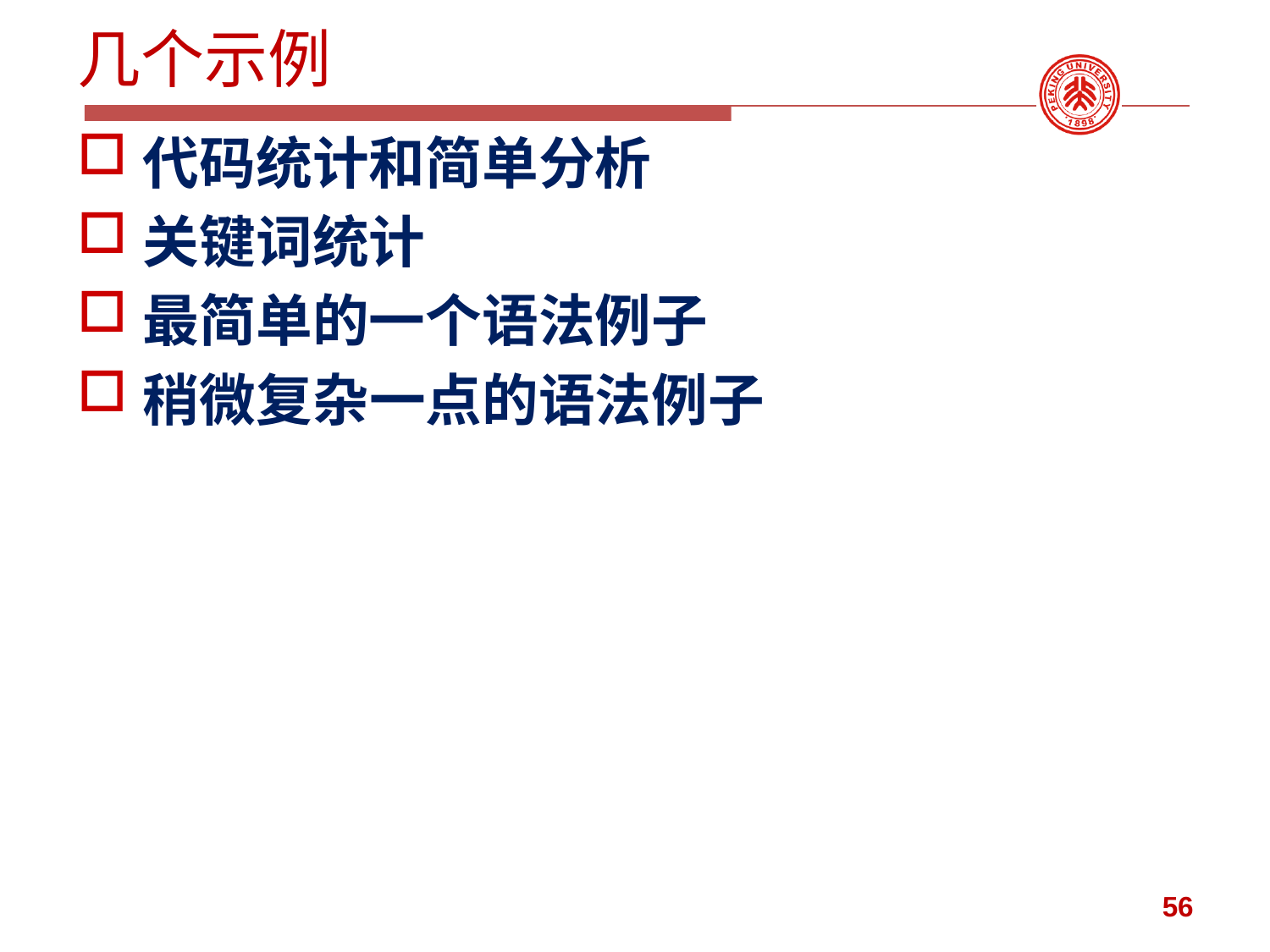

# 几个示例
代码统计和简单分析
关键词统计
最简单的一个语法例子
稍微复杂一点的语法例子
56